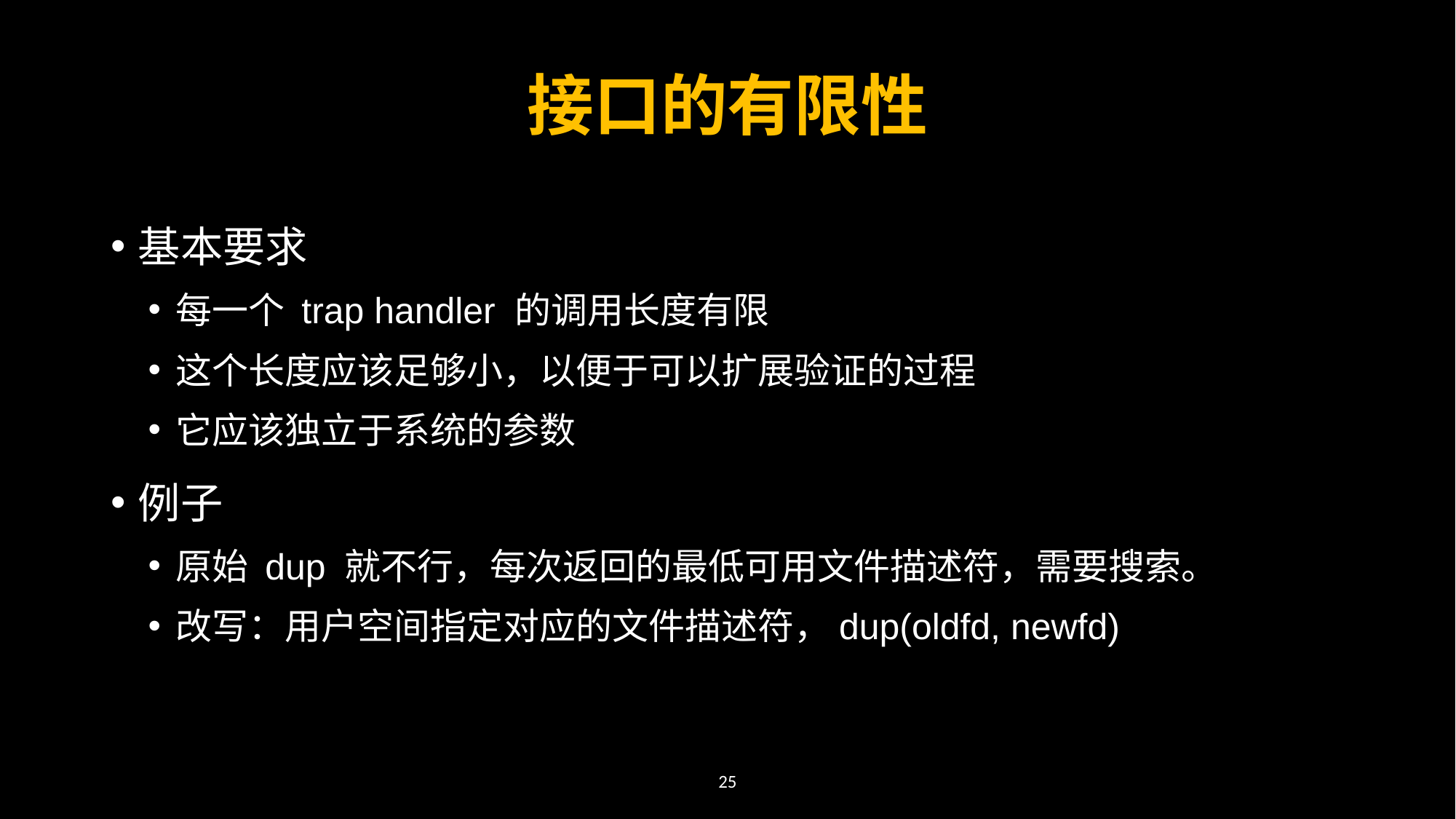

# 接口的有限性
基本要求
每一个 trap handler 的调用长度有限
这个长度应该足够小，以便于可以扩展验证的过程
它应该独立于系统的参数
例子
原始 dup 就不行，每次返回的最低可用文件描述符，需要搜索。
改写：用户空间指定对应的文件描述符，dup(oldfd, newfd)
25